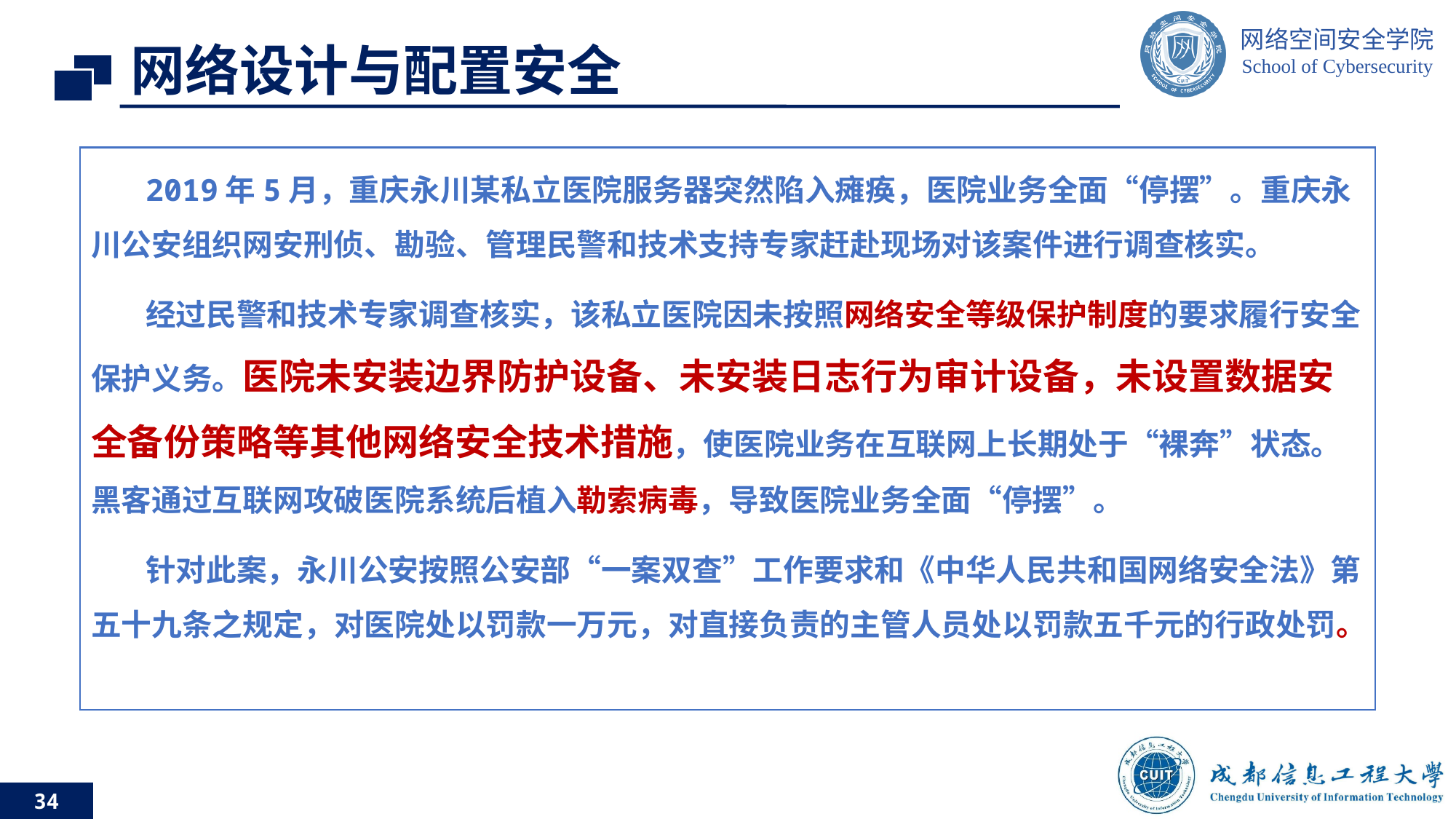

# 网络设计与配置安全
2019年5月，重庆永川某私立医院服务器突然陷入瘫痪，医院业务全面“停摆”。重庆永川公安组织网安刑侦、勘验、管理民警和技术支持专家赶赴现场对该案件进行调查核实。
经过民警和技术专家调查核实，该私立医院因未按照网络安全等级保护制度的要求履行安全保护义务。医院未安装边界防护设备、未安装日志行为审计设备，未设置数据安全备份策略等其他网络安全技术措施，使医院业务在互联网上长期处于“裸奔”状态。黑客通过互联网攻破医院系统后植入勒索病毒，导致医院业务全面“停摆”。
针对此案，永川公安按照公安部“一案双查”工作要求和《中华人民共和国网络安全法》第五十九条之规定，对医院处以罚款一万元，对直接负责的主管人员处以罚款五千元的行政处罚。
34